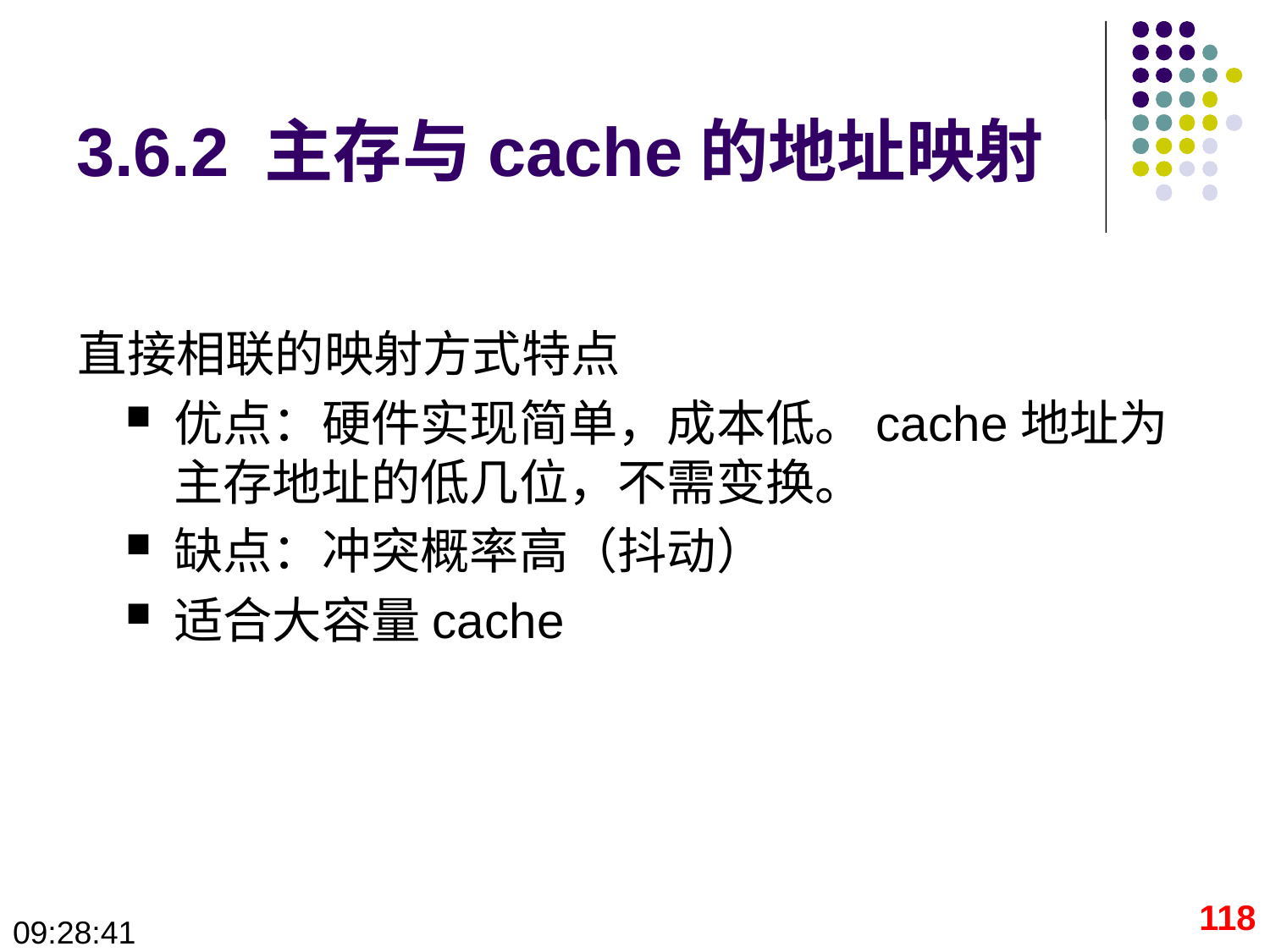

# 3.6.2 主存与cache的地址映射
直接相联的映射方式特点
优点：硬件实现简单，成本低。cache地址为主存地址的低几位，不需变换。
缺点：冲突概率高（抖动）
适合大容量cache

118
09:28:41